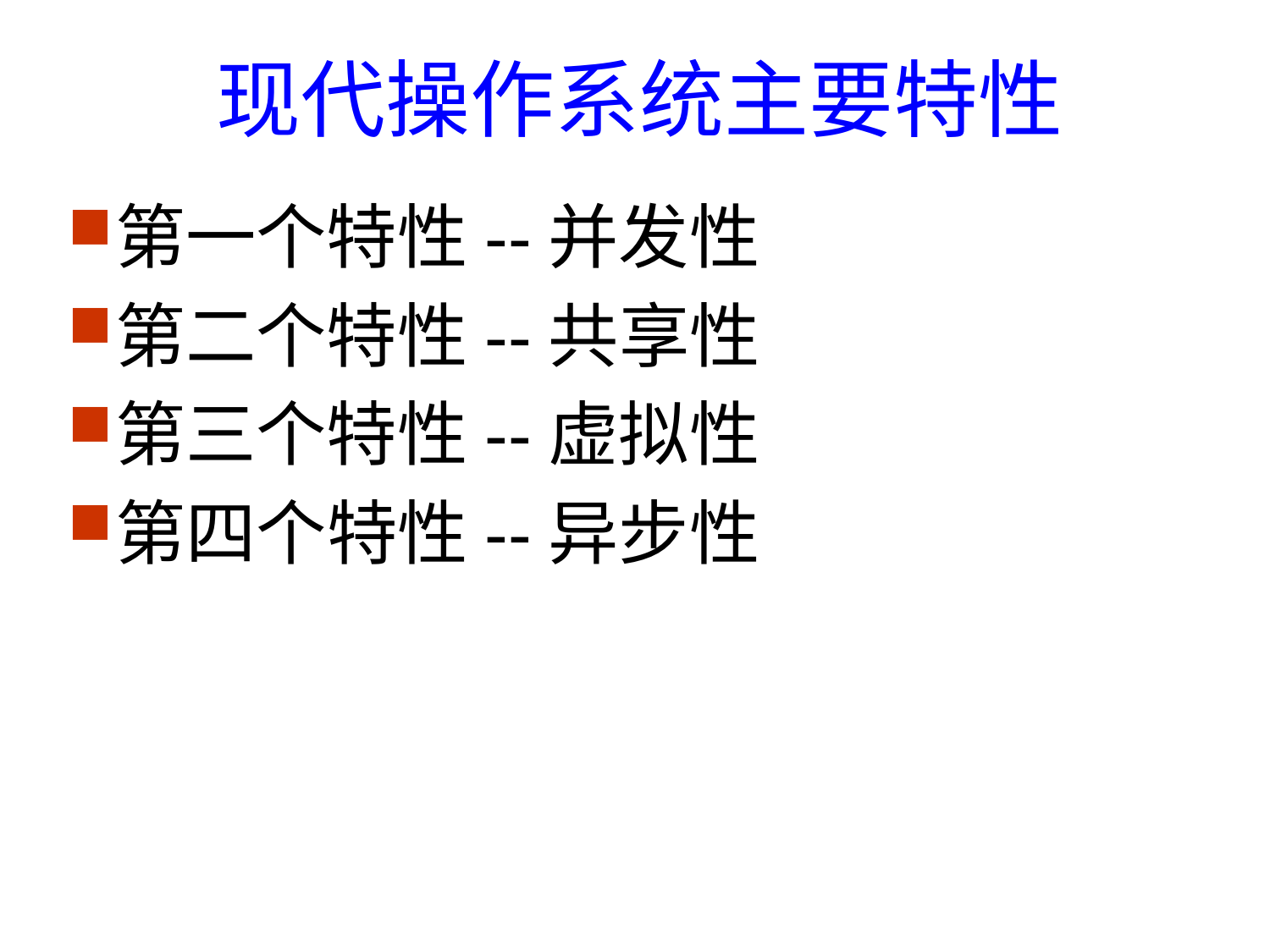

# 现代操作系统主要特性
第一个特性--并发性
第二个特性--共享性
第三个特性--虚拟性
第四个特性--异步性